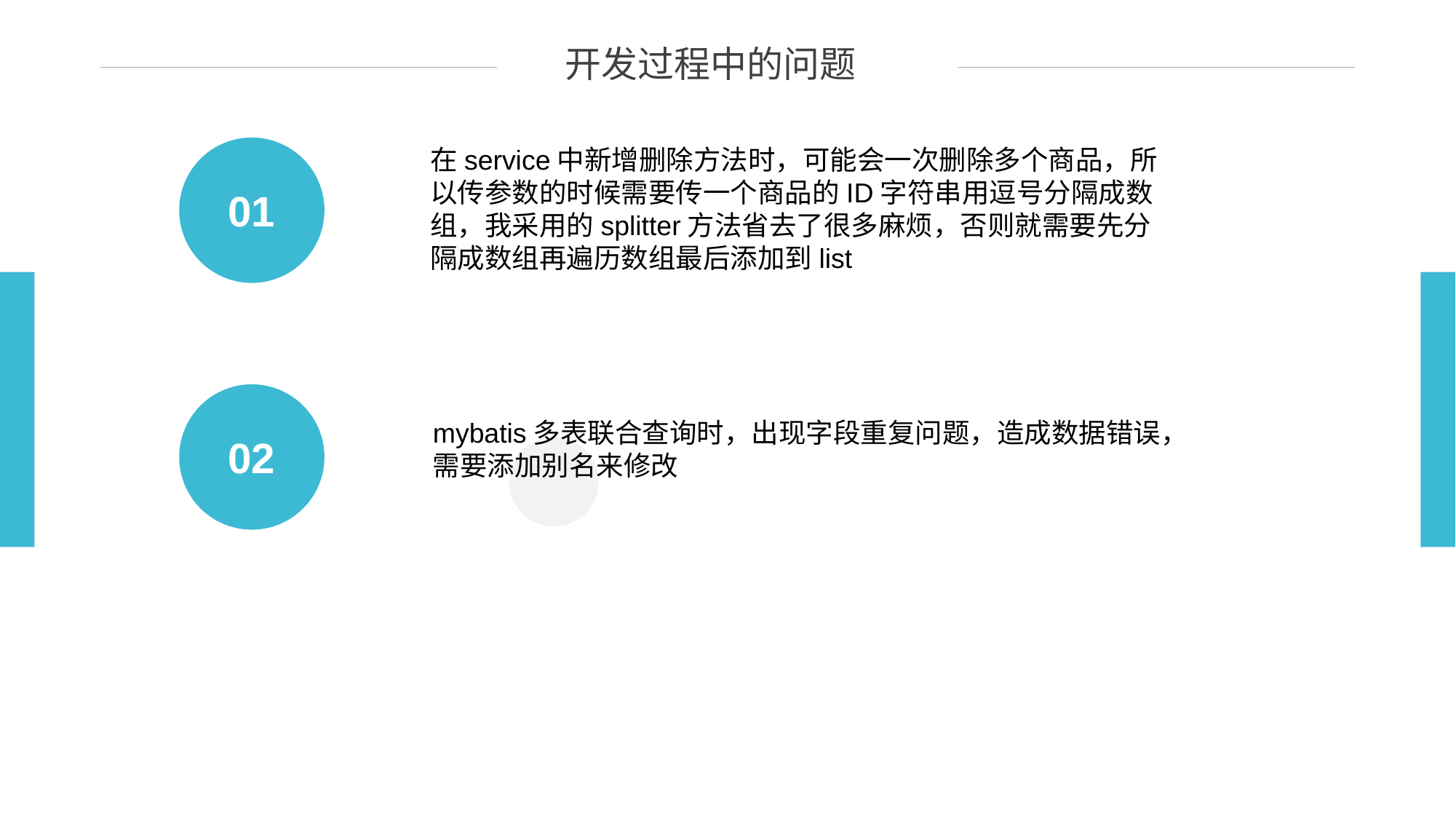

开发过程中的问题

在service中新增删除方法时，可能会一次删除多个商品，所以传参数的时候需要传一个商品的ID字符串用逗号分隔成数组，我采用的splitter方法省去了很多麻烦，否则就需要先分隔成数组再遍历数组最后添加到list
01
02
mybatis多表联合查询时，出现字段重复问题，造成数据错误，需要添加别名来修改